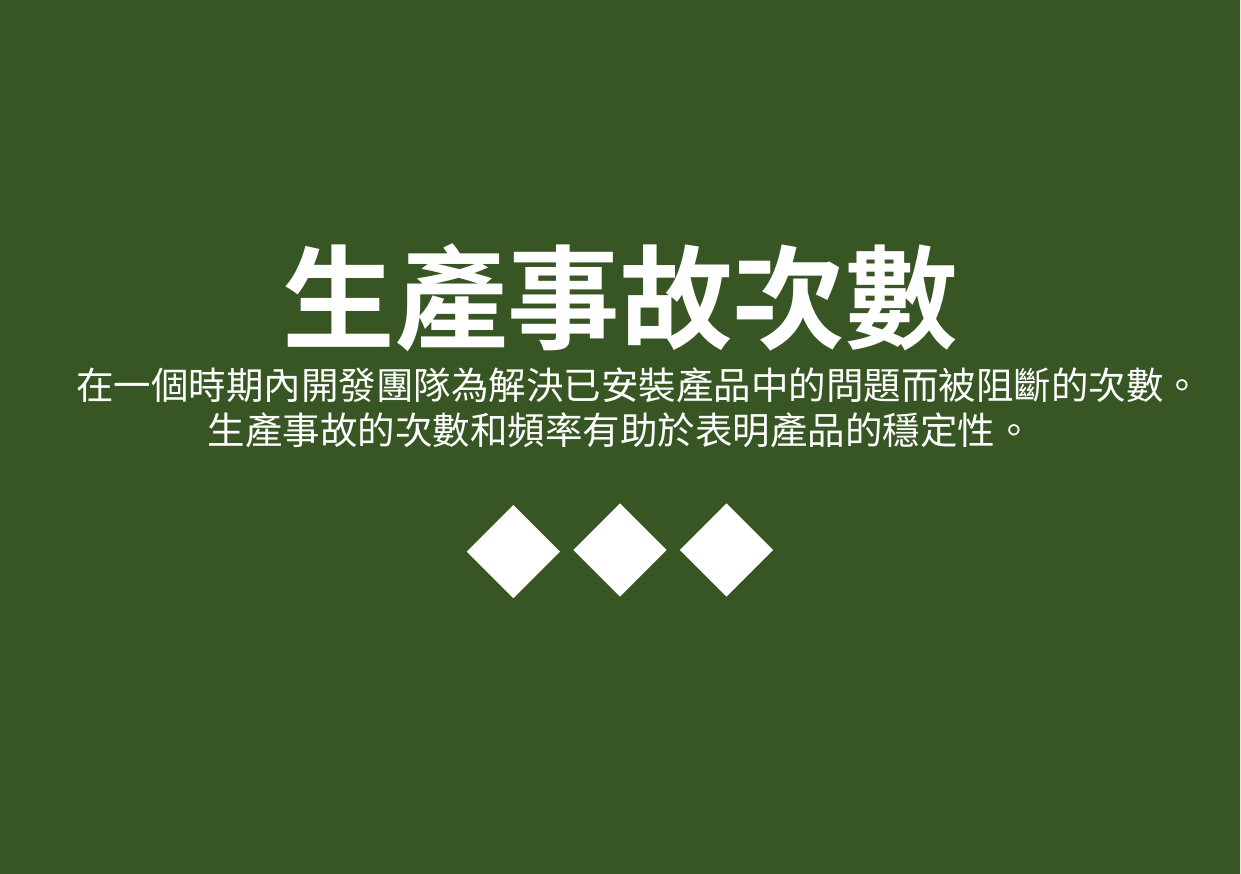

生產事故次數
在一個時期內開發團隊為解決已安裝產品中的問題而被阻斷的次數。
生產事故的次數和頻率有助於表明產品的穩定性。